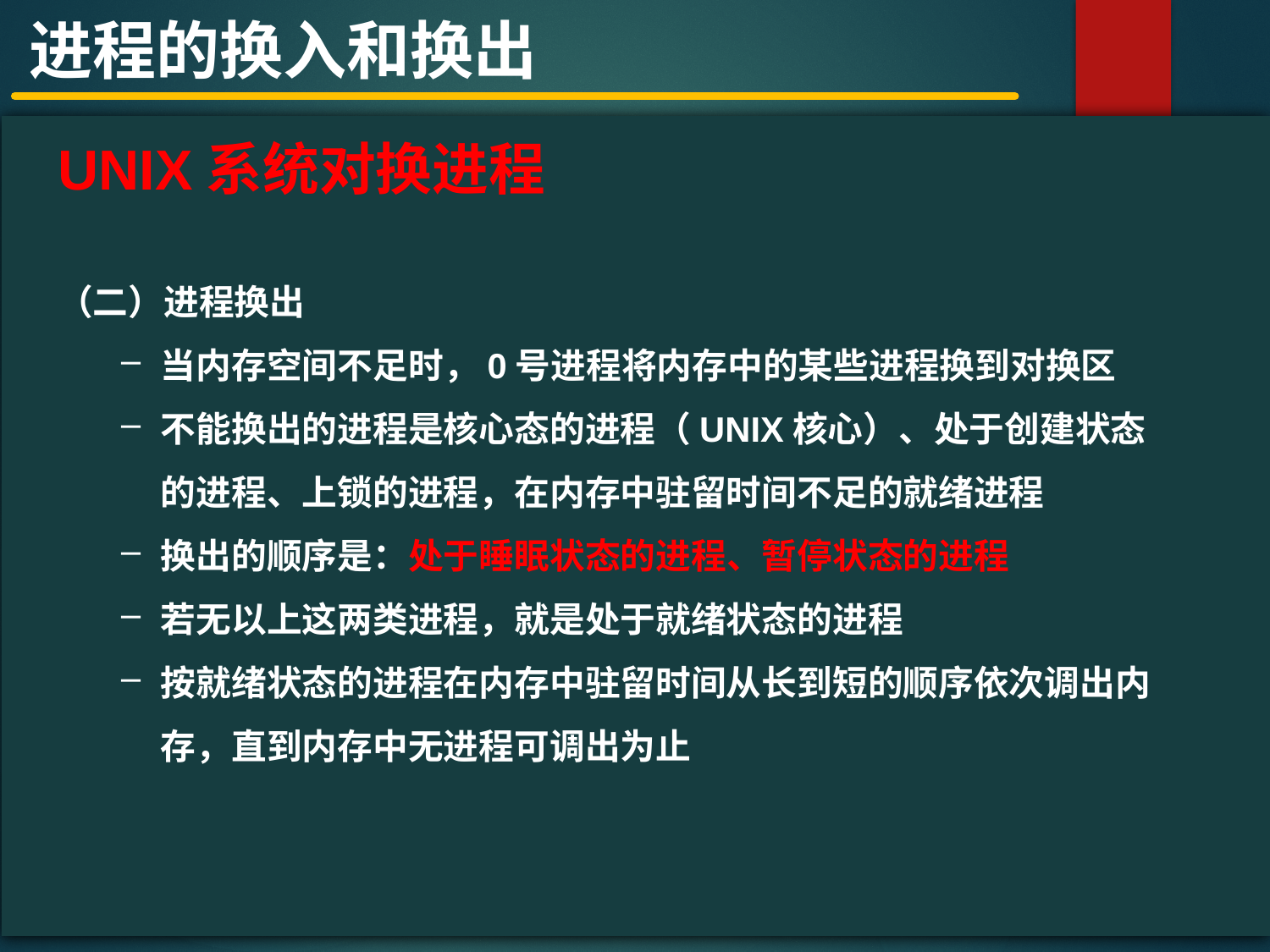

进程的换入和换出
#
UNIX系统对换进程
（二）进程换出
当内存空间不足时，0号进程将内存中的某些进程换到对换区
不能换出的进程是核心态的进程（UNIX核心）、处于创建状态的进程、上锁的进程，在内存中驻留时间不足的就绪进程
换出的顺序是：处于睡眠状态的进程、暂停状态的进程
若无以上这两类进程，就是处于就绪状态的进程
按就绪状态的进程在内存中驻留时间从长到短的顺序依次调出内存，直到内存中无进程可调出为止